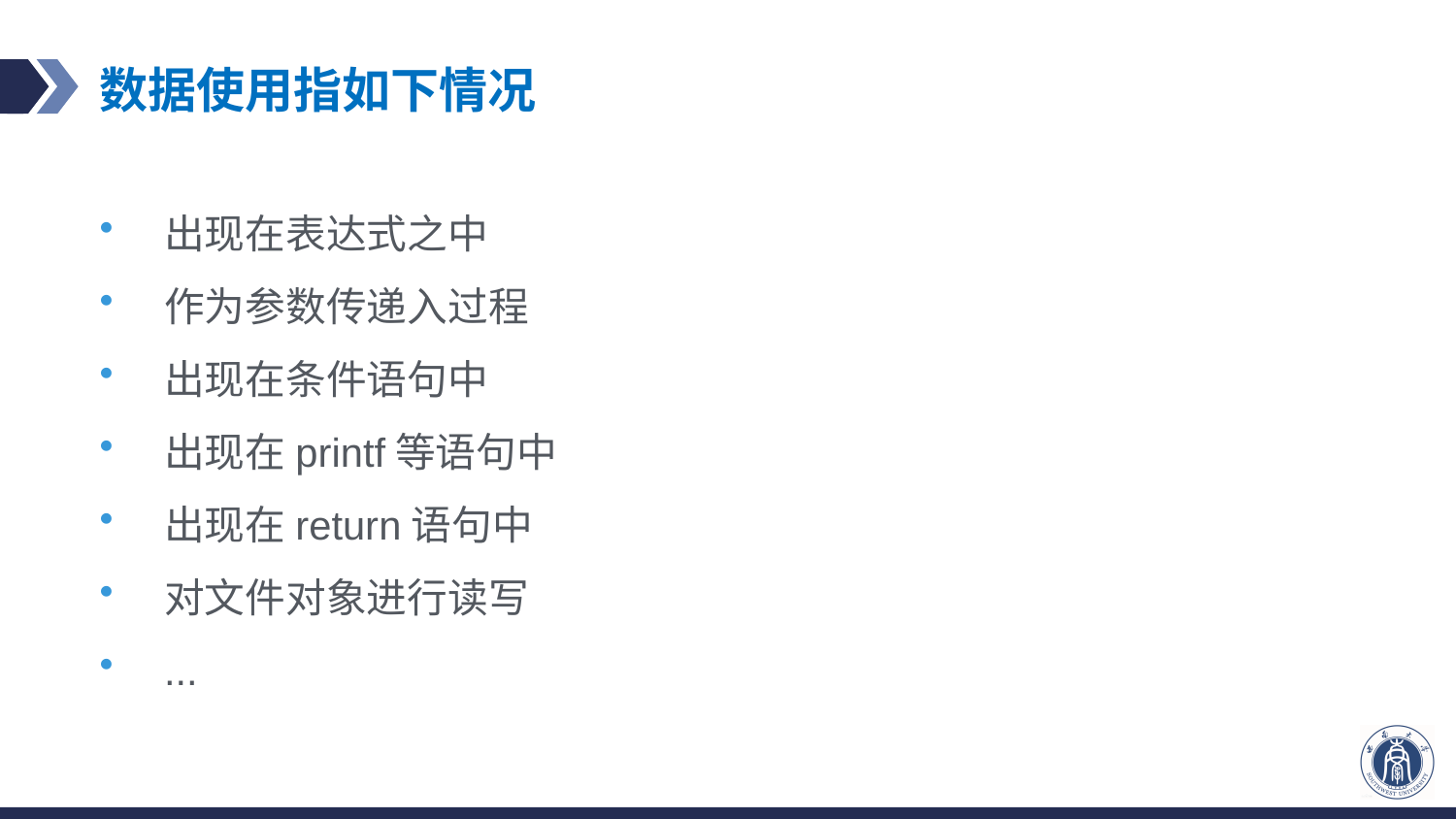

# 数据使用指如下情况
出现在表达式之中
作为参数传递入过程
出现在条件语句中
出现在printf等语句中
出现在return语句中
对文件对象进行读写
...